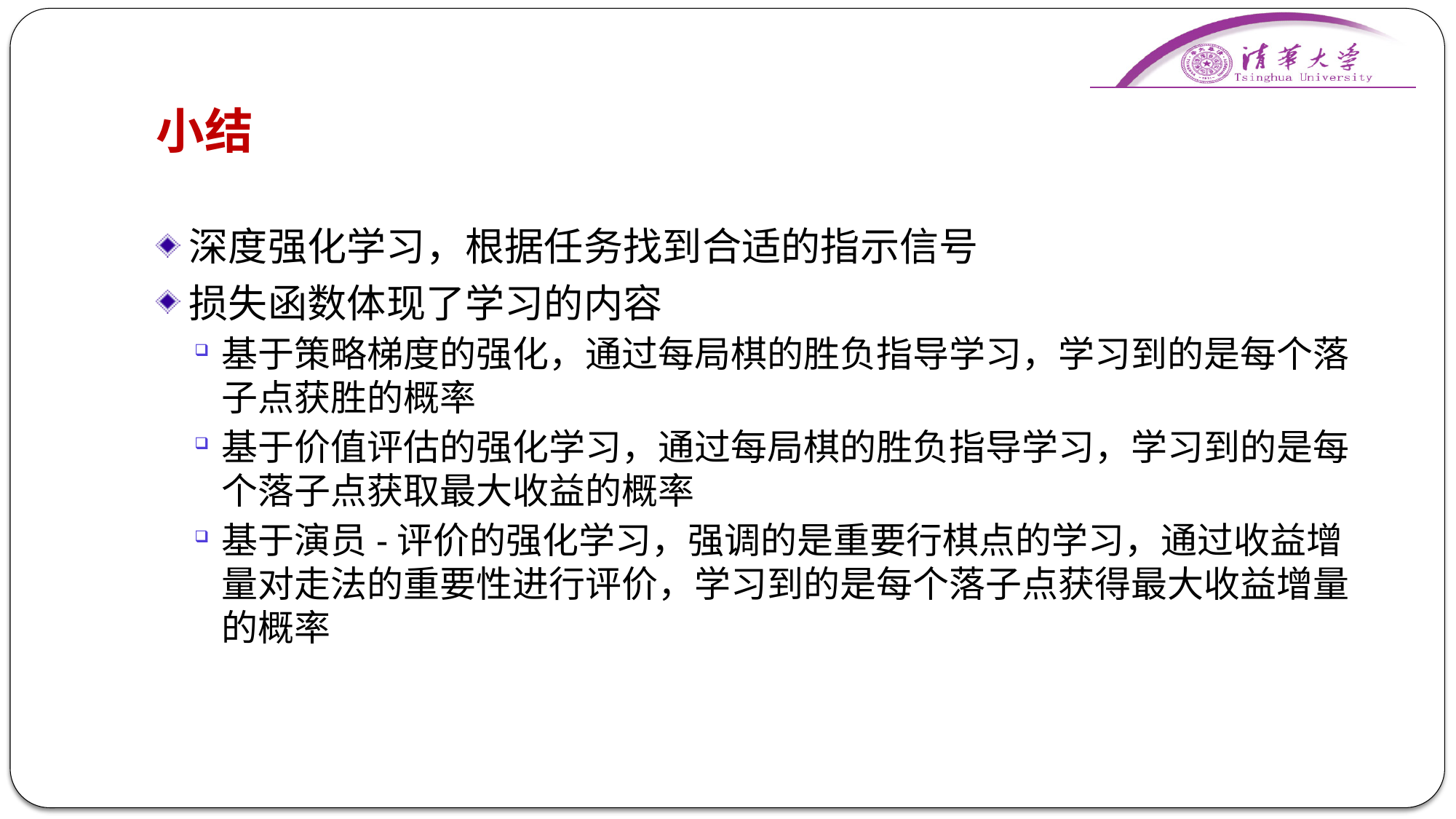

# 小结
深度强化学习，根据任务找到合适的指示信号
损失函数体现了学习的内容
基于策略梯度的强化，通过每局棋的胜负指导学习，学习到的是每个落子点获胜的概率
基于价值评估的强化学习，通过每局棋的胜负指导学习，学习到的是每个落子点获取最大收益的概率
基于演员-评价的强化学习，强调的是重要行棋点的学习，通过收益增量对走法的重要性进行评价，学习到的是每个落子点获得最大收益增量的概率